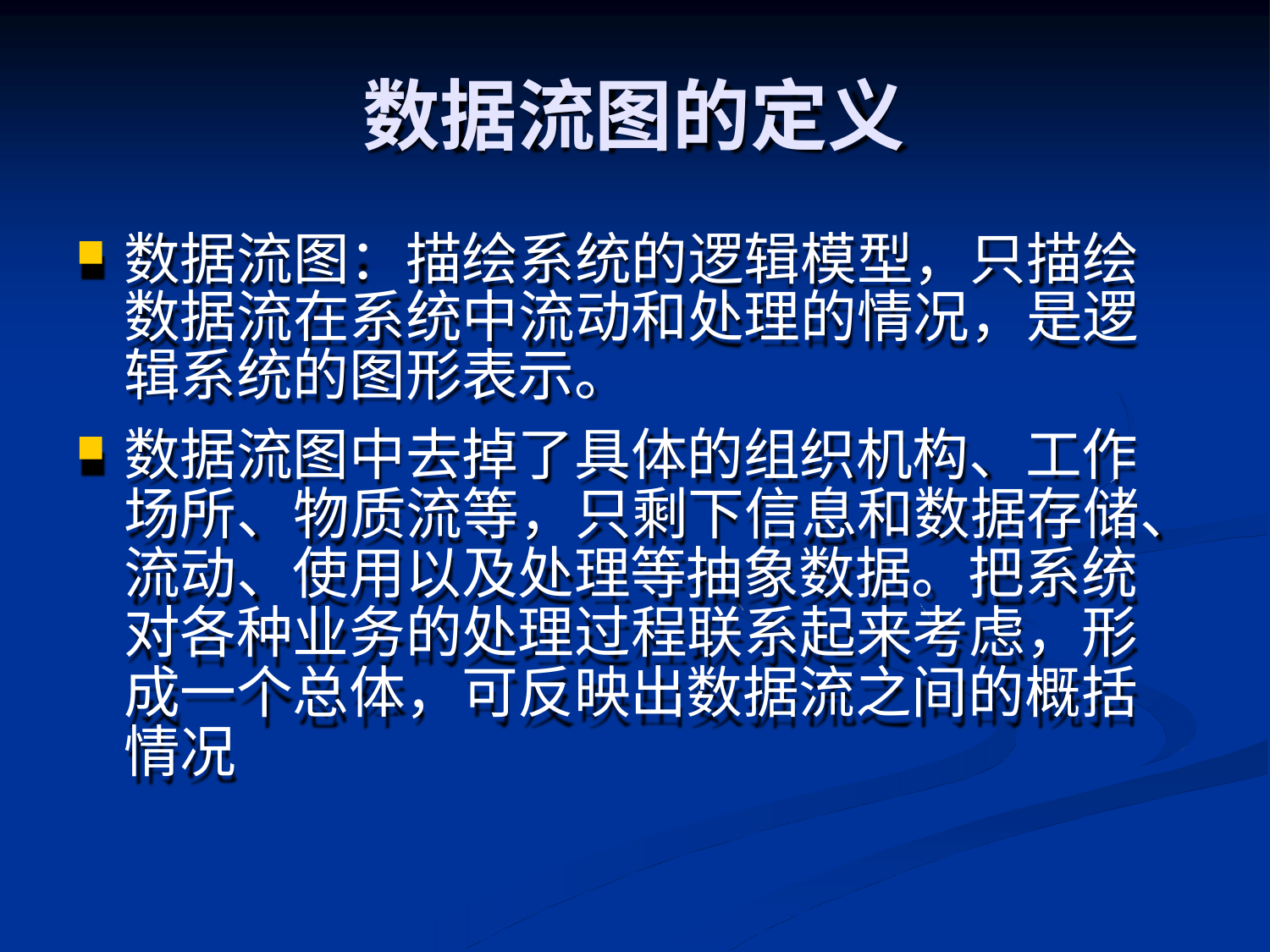

# 数据流图的定义

数据流图：描绘系统的逻辑模型，只描绘 数据流在系统中流动和处理的情况，是逻 辑系统的图形表示。
数据流图中去掉了具体的组织机构、工作 场所、物质流等，只剩下信息和数据存储、 流动、使用以及处理等抽象数据。把系统 对各种业务的处理过程联系起来考虑，形 成一个总体，可反映出数据流之间的概括 情况